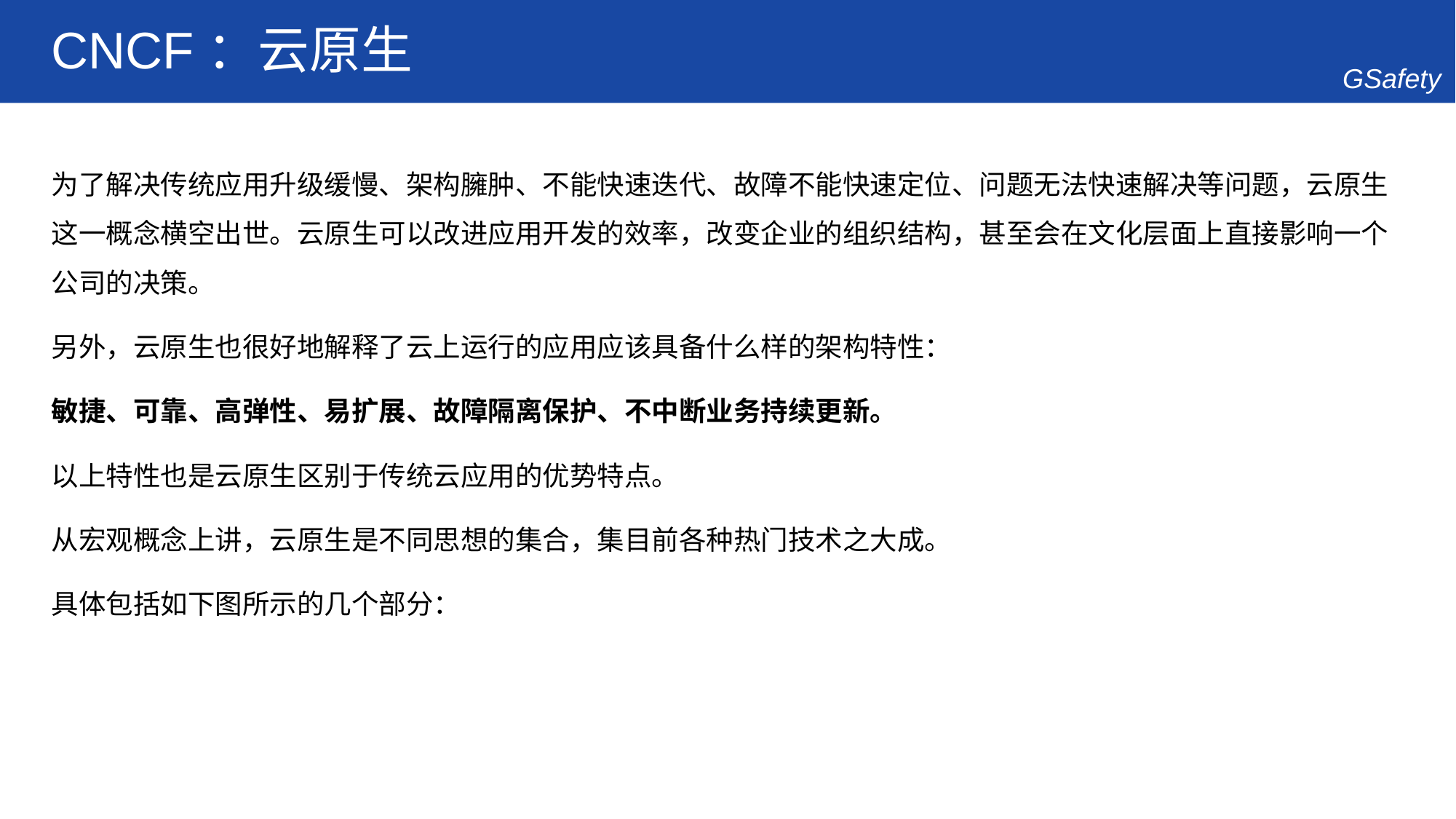

# CNCF：云原生
为了解决传统应用升级缓慢、架构臃肿、不能快速迭代、故障不能快速定位、问题无法快速解决等问题，云原生这一概念横空出世。云原生可以改进应用开发的效率，改变企业的组织结构，甚至会在文化层面上直接影响一个公司的决策。
另外，云原生也很好地解释了云上运行的应用应该具备什么样的架构特性：
敏捷、可靠、高弹性、易扩展、故障隔离保护、不中断业务持续更新。
以上特性也是云原生区别于传统云应用的优势特点。
从宏观概念上讲，云原生是不同思想的集合，集目前各种热门技术之大成。
具体包括如下图所示的几个部分：